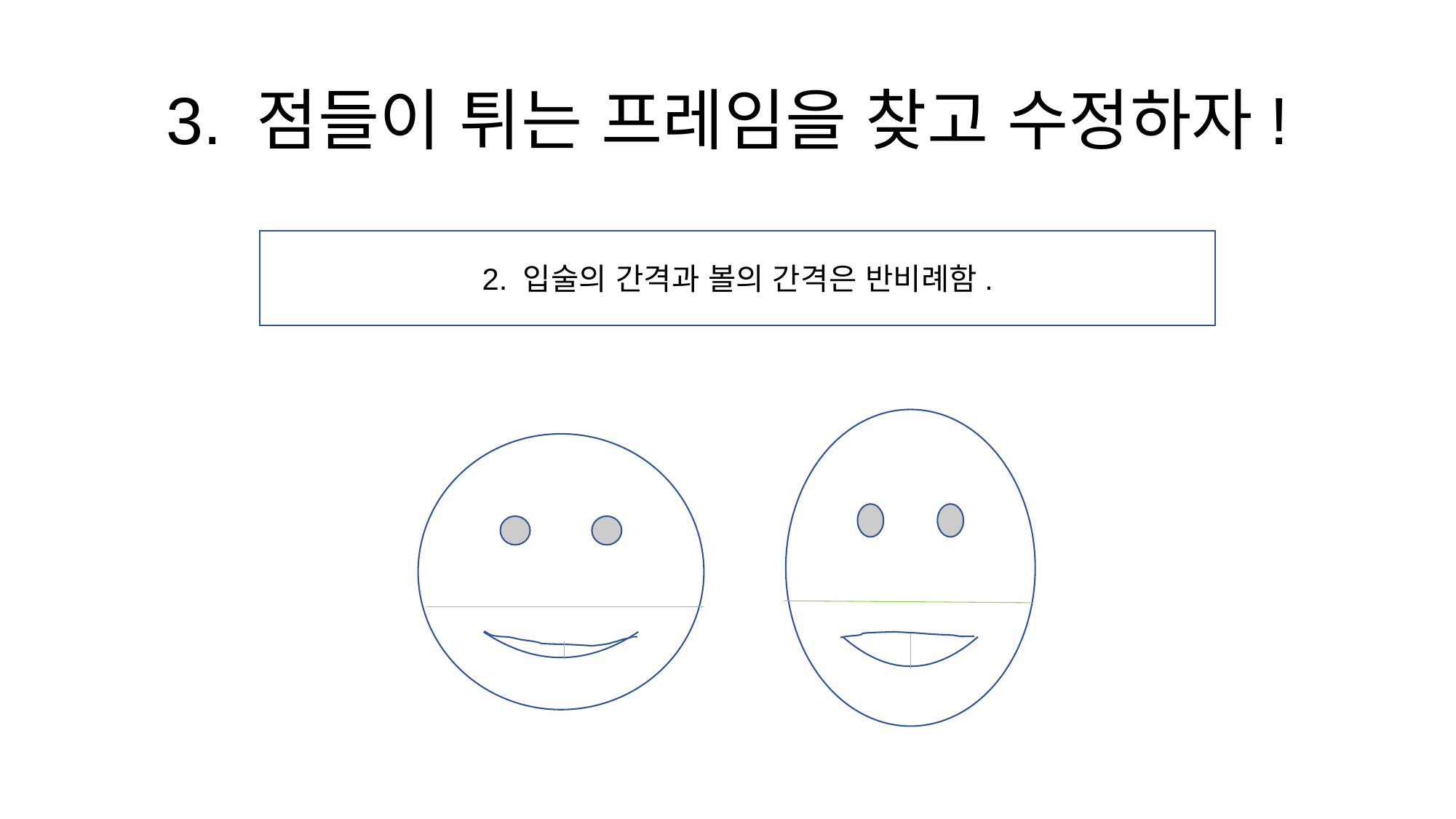

# 3. 점들이 튀는 프레임을 찾고 수정하자!
2. 입술의 간격과 볼의 간격은 반비례함.